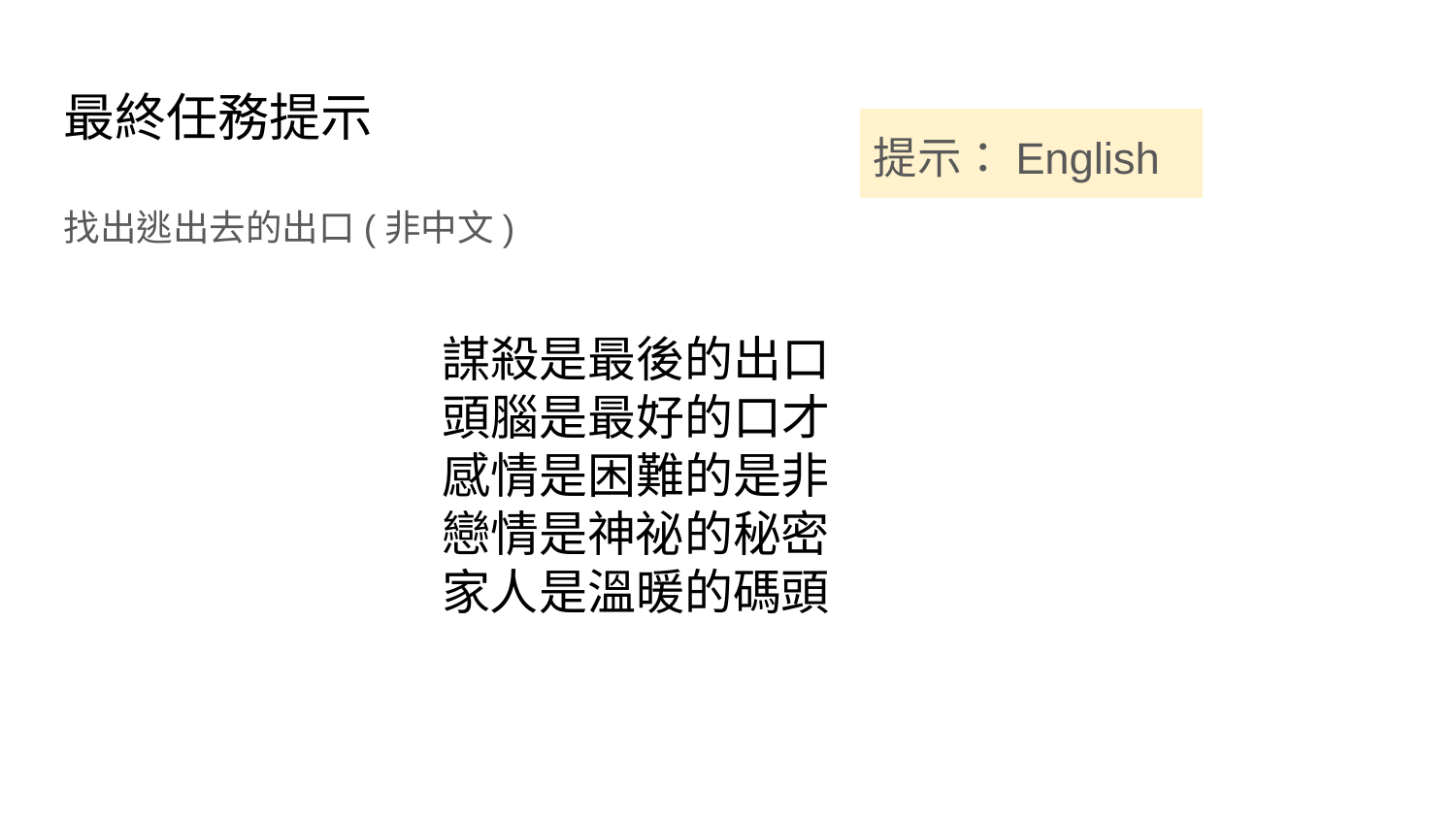

最終任務提示
提示：English
找出逃出去的出口(非中文)
謀殺是最後的出口
頭腦是最好的口才
感情是困難的是非
戀情是神祕的秘密
家人是溫暖的碼頭